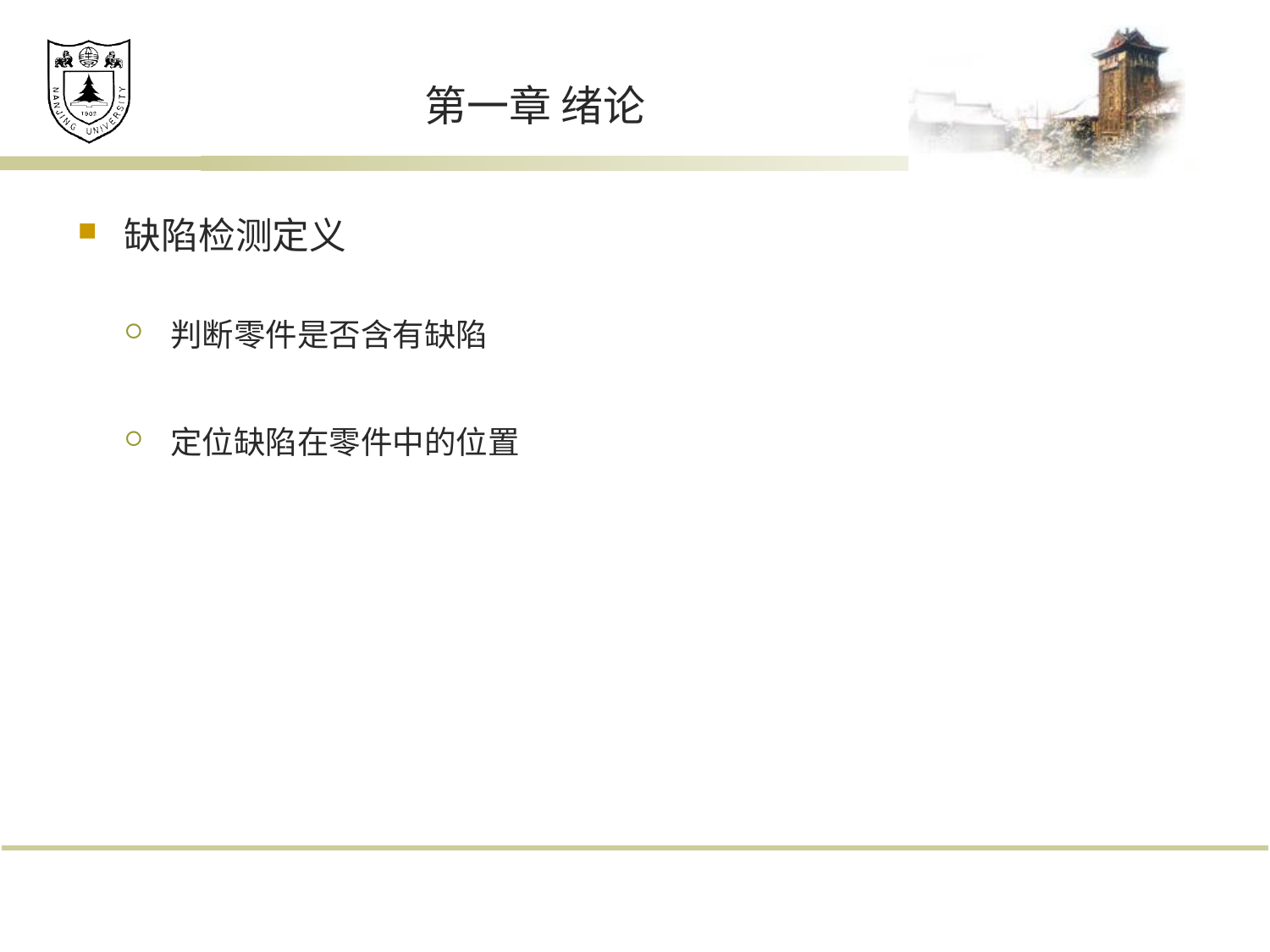

# 第一章 绪论
缺陷检测定义

判断零件是否含有缺陷

定位缺陷在零件中的位置